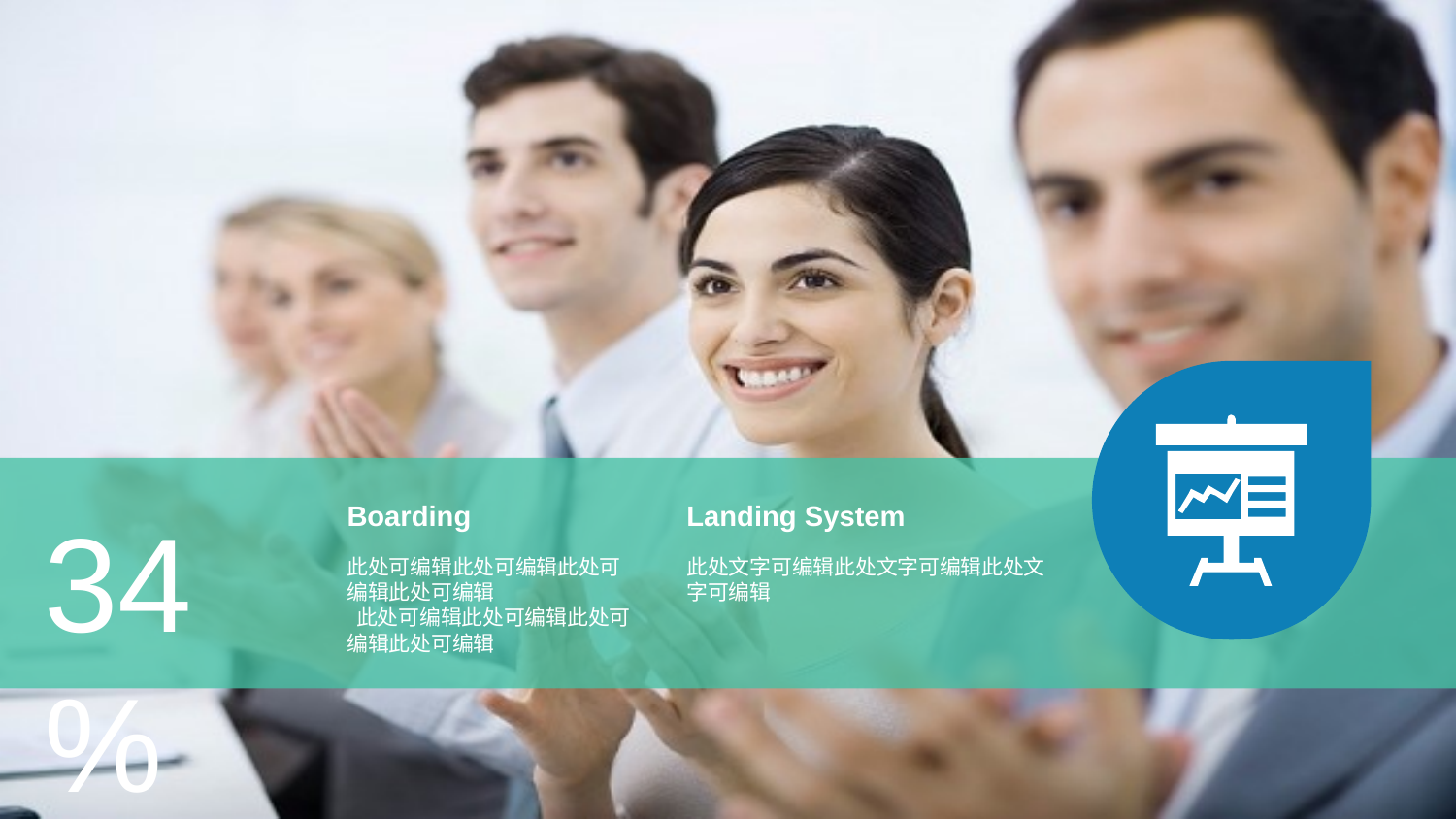

Boarding

此处可编辑此处可编辑此处可编辑此处可编辑
 此处可编辑此处可编辑此处可编辑此处可编辑
Landing System

此处文字可编辑此处文字可编辑此处文字可编辑
34%